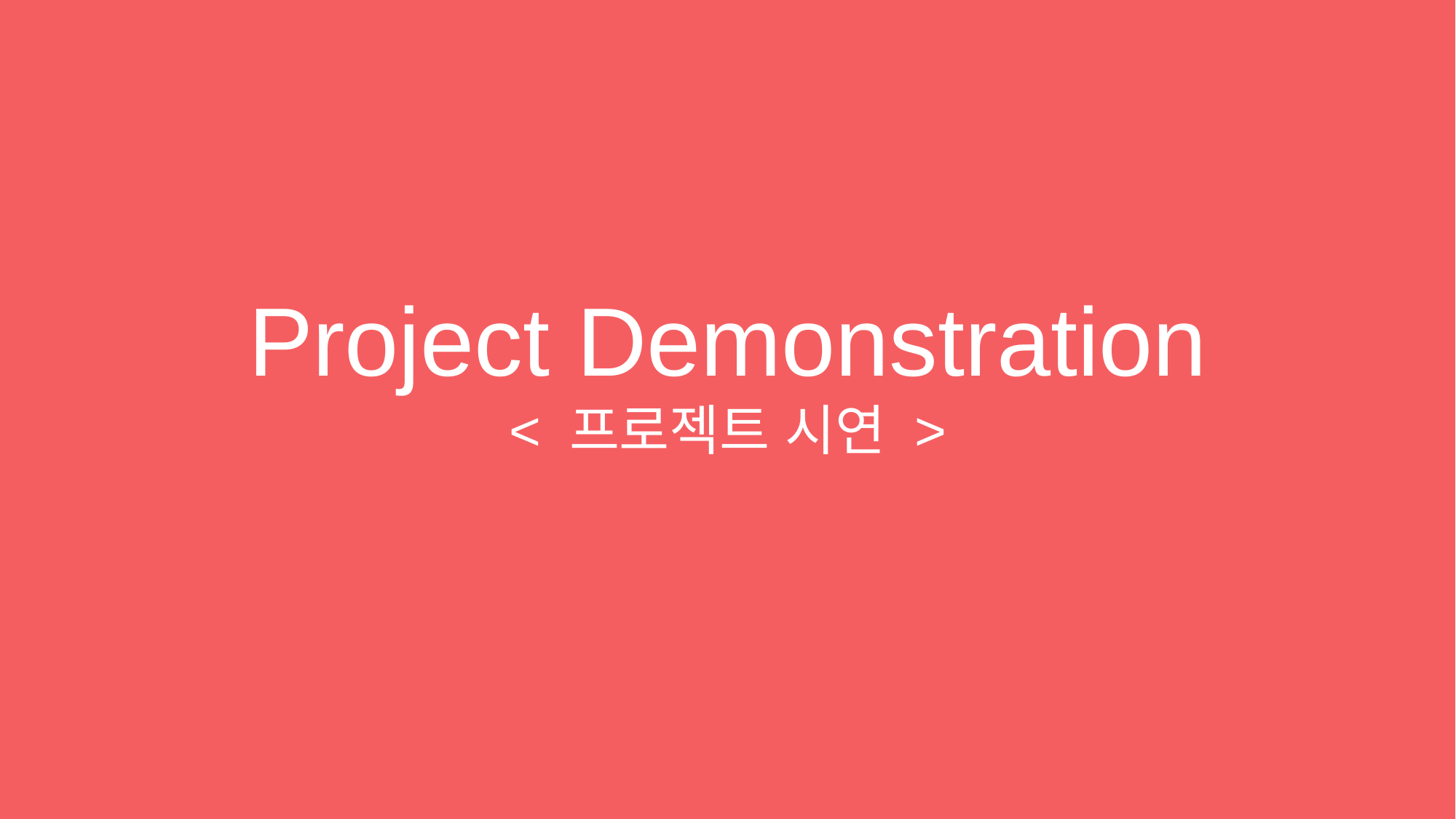

# Project Demonstration
< 프로젝트 시연 >